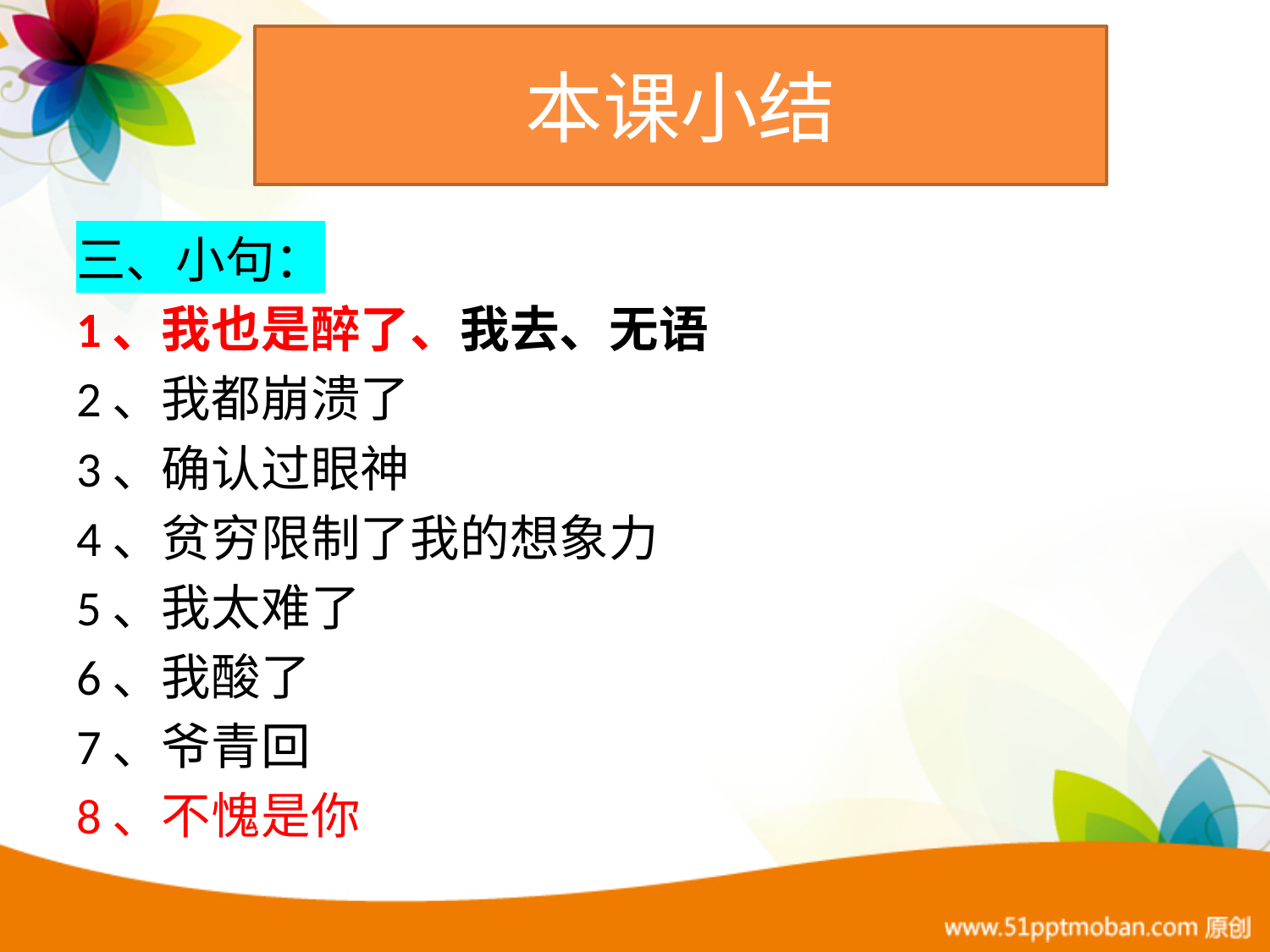

# 本课小结
三、小句：
1、我也是醉了、我去、无语
2、我都崩溃了
3、确认过眼神
4、贫穷限制了我的想象力
5、我太难了
6、我酸了
7、爷青回
8、不愧是你